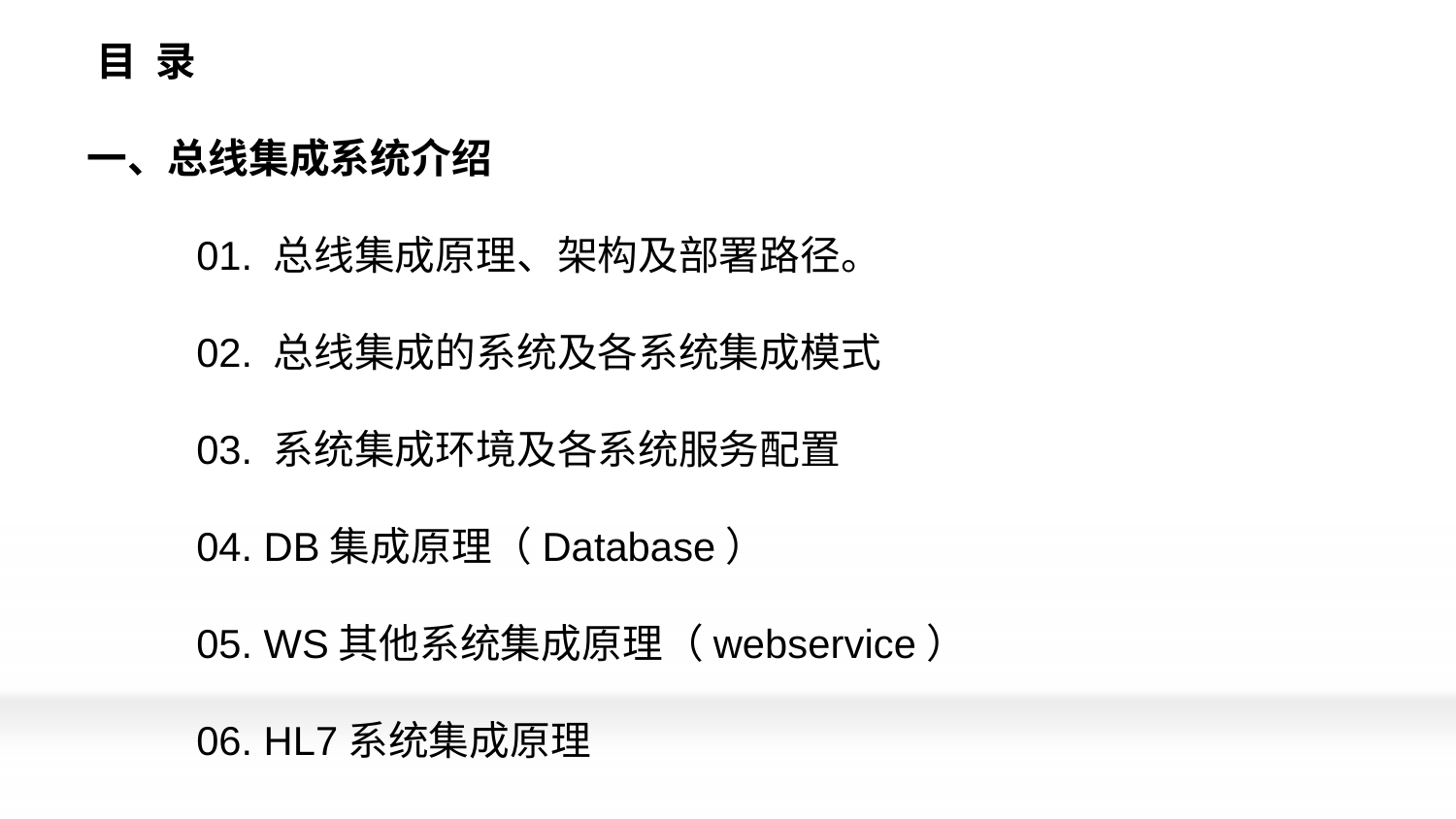

# 目  录 一、总线集成系统介绍 01. 总线集成原理、架构及部署路径。 02. 总线集成的系统及各系统集成模式 03. 系统集成环境及各系统服务配置 04. DB集成原理（Database） 05. WS其他系统集成原理（webservice） 06. HL7系统集成原理